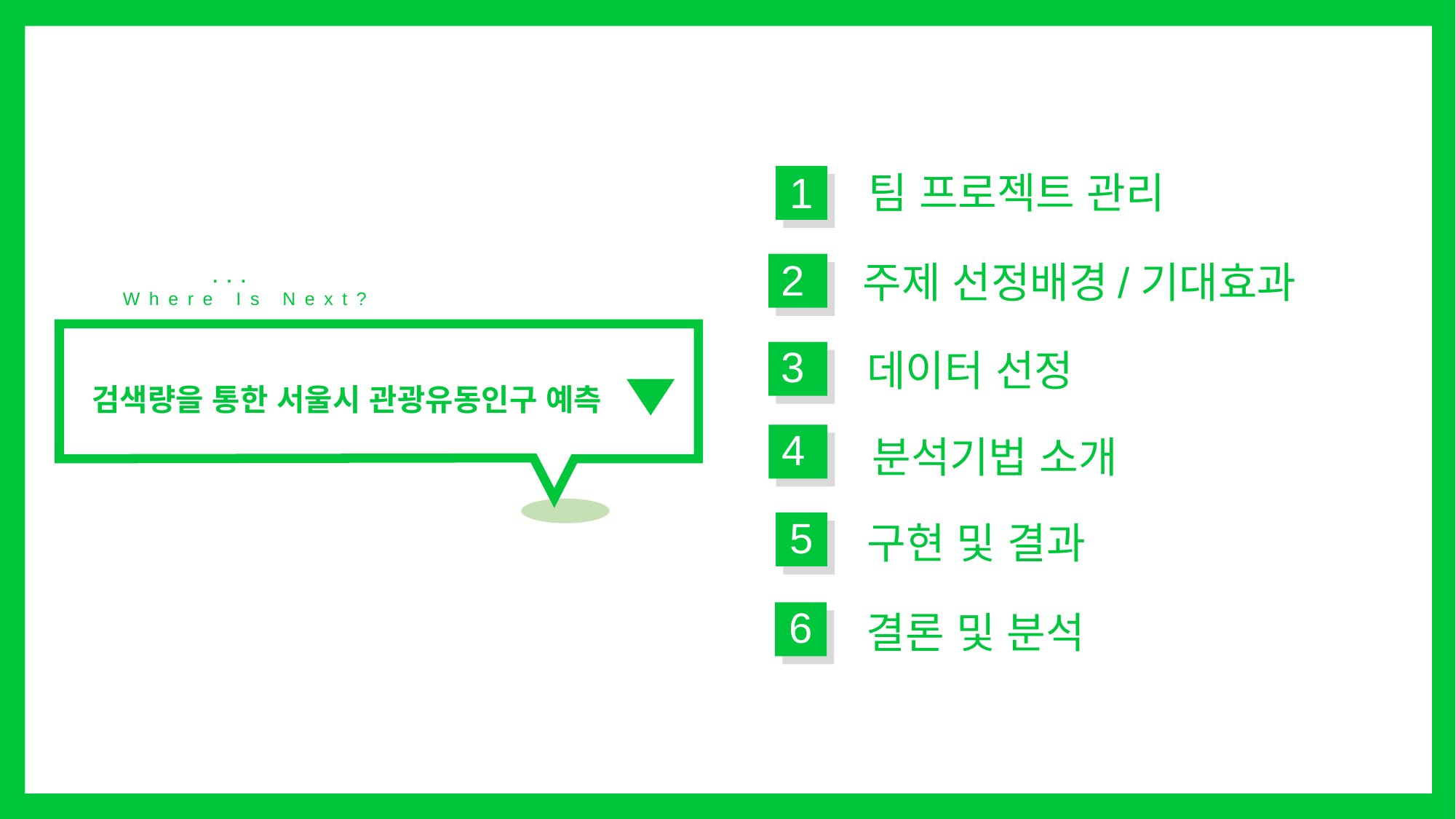

1
팀 프로젝트 관리

2
주제 선정배경/기대효과

...

Where Is Next?

3
데이터 선정

검색량을 통한 서울시 관광유동인구 예측

4

분석기법 소개

5
구현 및 결과

6
결론 및 분석